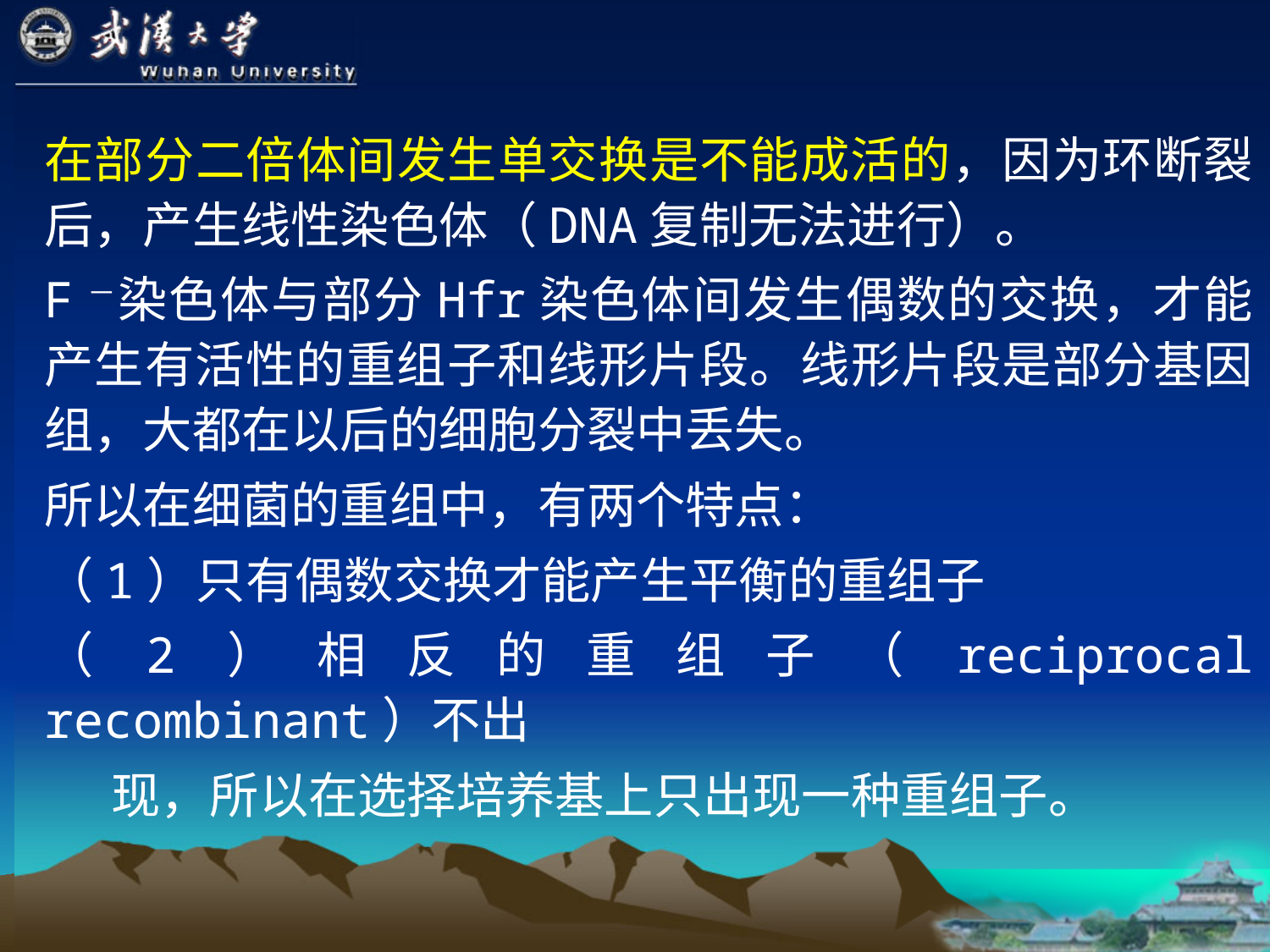

在部分二倍体间发生单交换是不能成活的，因为环断裂后，产生线性染色体（DNA复制无法进行）。
F－染色体与部分Hfr染色体间发生偶数的交换，才能产生有活性的重组子和线形片段。线形片段是部分基因组，大都在以后的细胞分裂中丢失。
所以在细菌的重组中，有两个特点：
（1）只有偶数交换才能产生平衡的重组子
（2）相反的重组子（reciprocal recombinant）不出
     现，所以在选择培养基上只出现一种重组子。